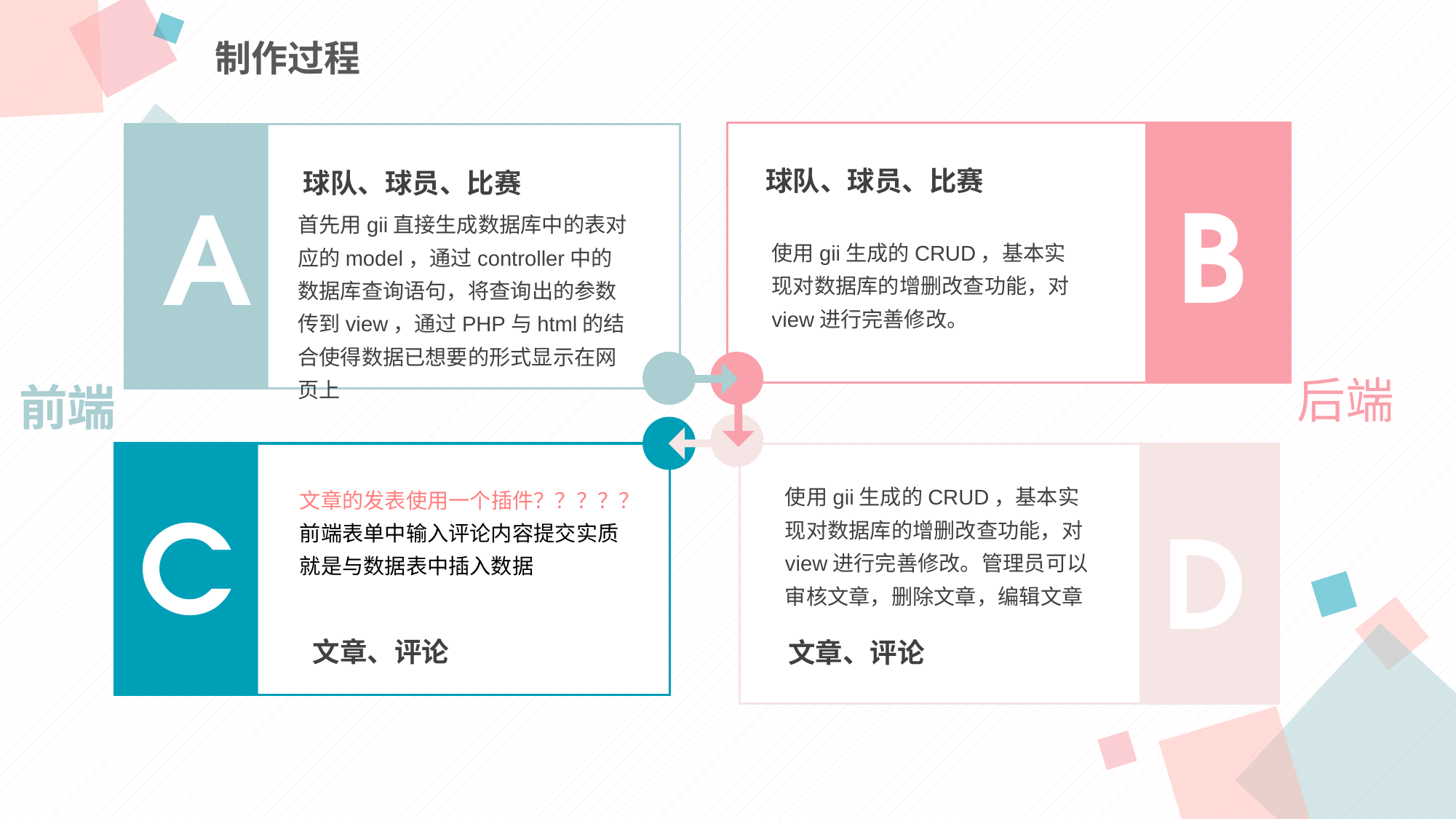

制作过程

球队、球员、比赛
球队、球员、比赛
B
A
首先用gii直接生成数据库中的表对应的model，通过controller中的数据库查询语句，将查询出的参数传到view，通过PHP与html的结合使得数据已想要的形式显示在网页上
使用gii生成的CRUD，基本实现对数据库的增删改查功能，对view进行完善修改。

后端
前端

使用gii生成的CRUD，基本实现对数据库的增删改查功能，对view进行完善修改。管理员可以审核文章，删除文章，编辑文章
文章的发表使用一个插件？？？？？前端表单中输入评论内容提交实质就是与数据表中插入数据
C
D
文章、评论
文章、评论